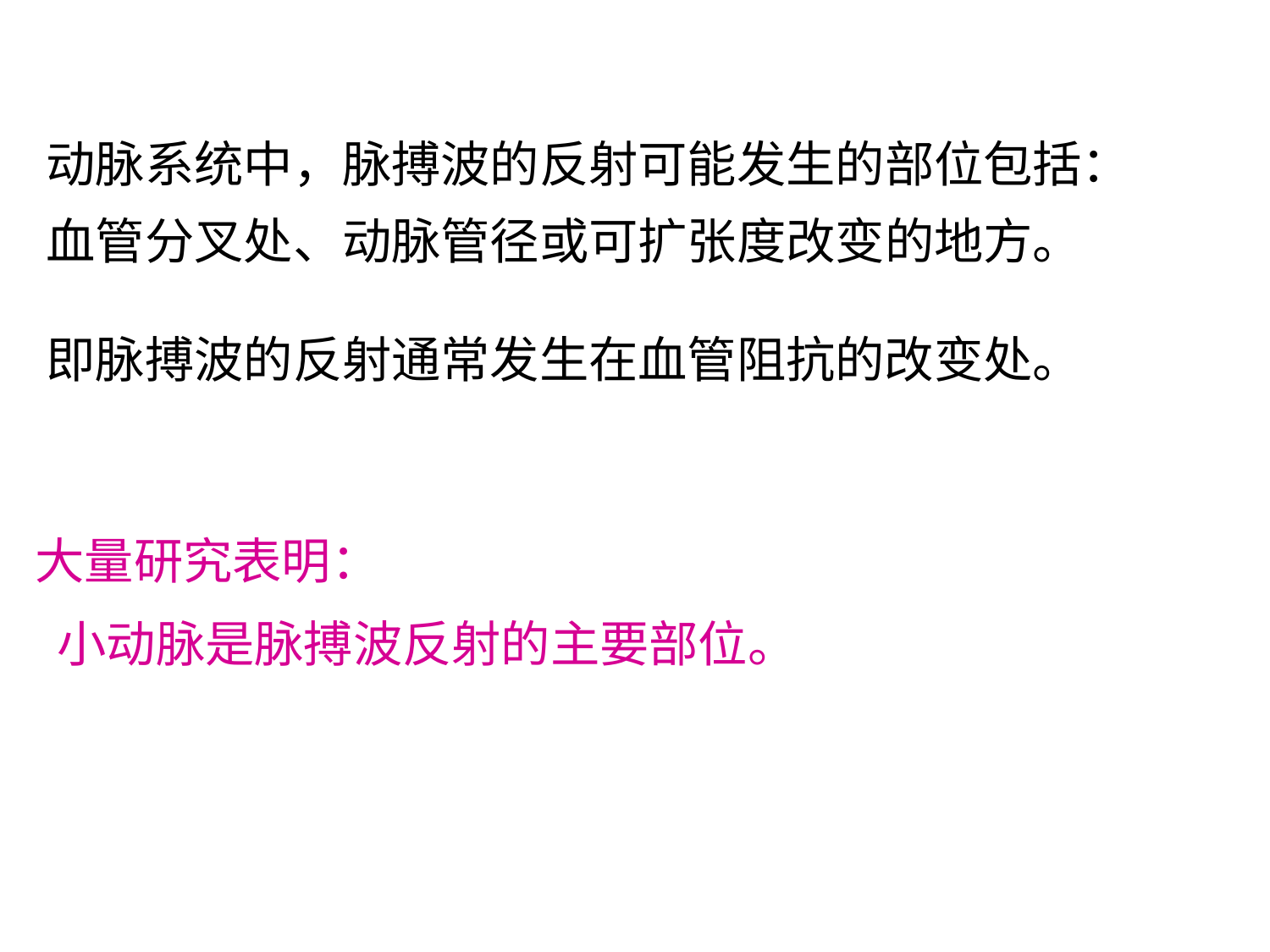

动脉系统中，脉搏波的反射可能发生的部位包括：
  血管分叉处、动脉管径或可扩张度改变的地方。
  即脉搏波的反射通常发生在血管阻抗的改变处。

 大量研究表明：
   小动脉是脉搏波反射的主要部位。